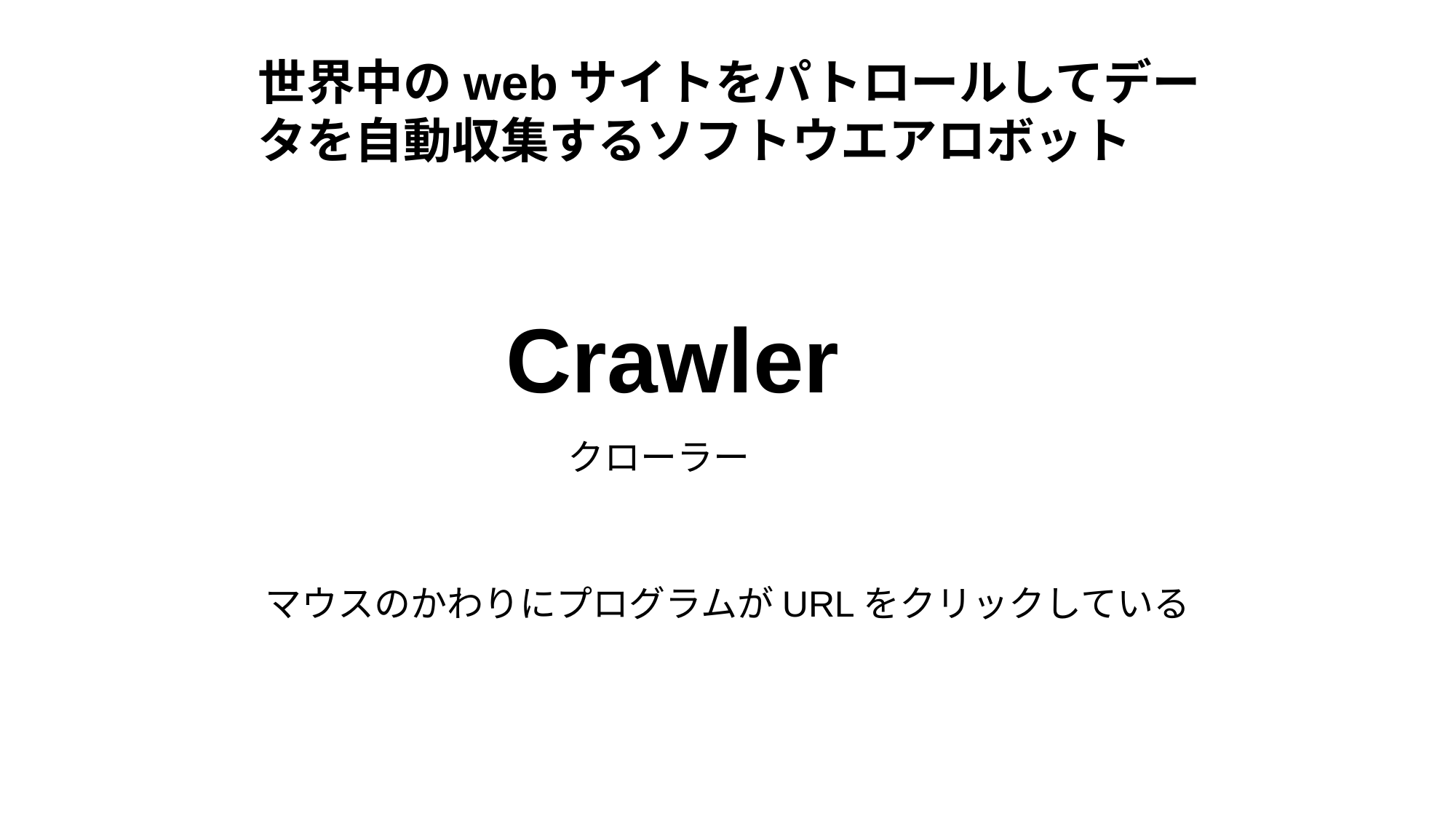

世界中のwebサイトをパトロールしてデータを自動収集するソフトウエアロボット
Crawler
クローラー
マウスのかわりにプログラムがURLをクリックしている